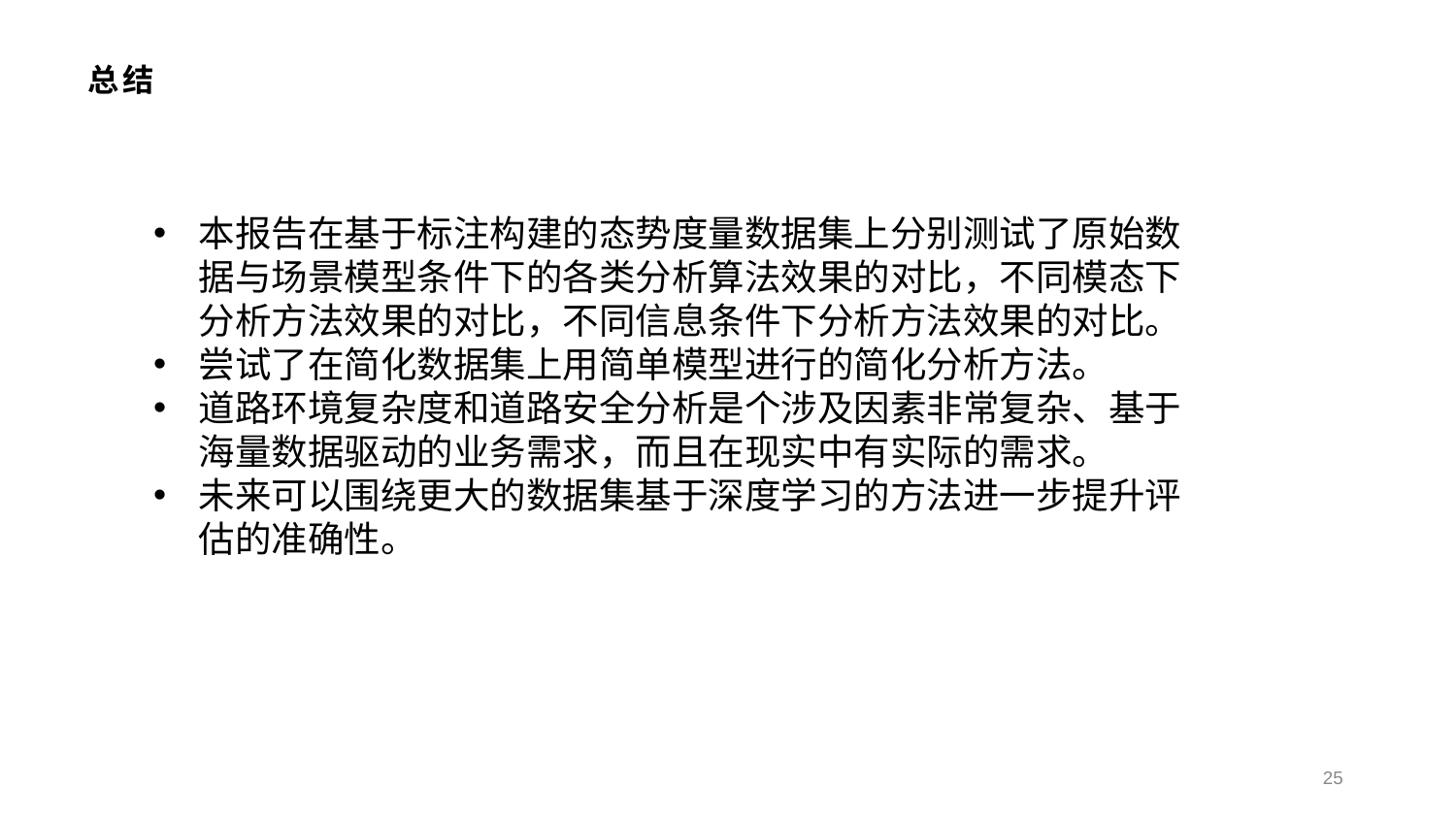

# 总结
本报告在基于标注构建的态势度量数据集上分别测试了原始数据与场景模型条件下的各类分析算法效果的对比，不同模态下分析方法效果的对比，不同信息条件下分析方法效果的对比。
尝试了在简化数据集上用简单模型进行的简化分析方法。
道路环境复杂度和道路安全分析是个涉及因素非常复杂、基于海量数据驱动的业务需求，而且在现实中有实际的需求。
未来可以围绕更大的数据集基于深度学习的方法进一步提升评估的准确性。
25